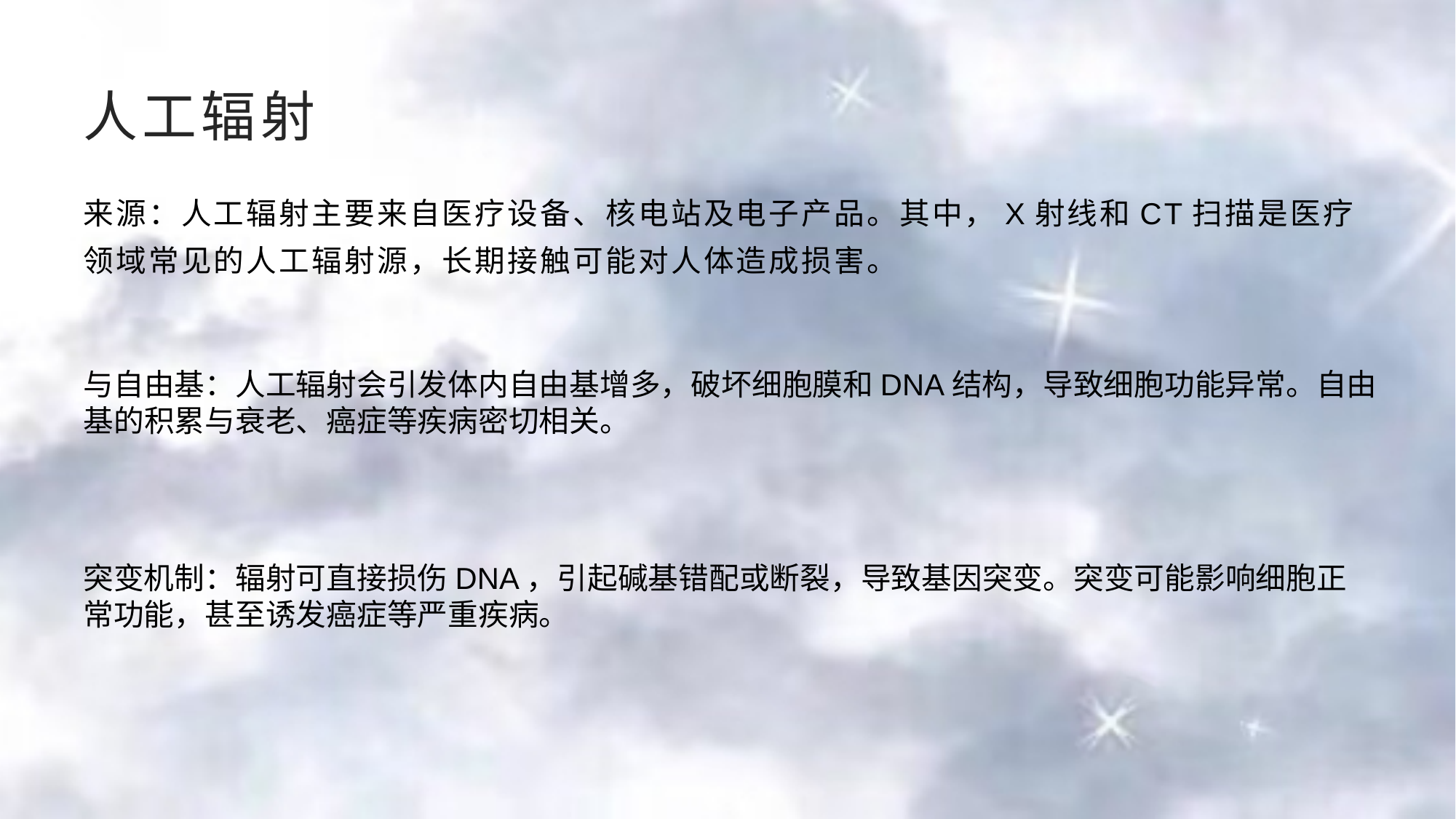

# 人工辐射
来源：人工辐射主要来自医疗设备、核电站及电子产品。其中，X射线和CT扫描是医疗领域常见的人工辐射源，长期接触可能对人体造成损害。
与自由基：人工辐射会引发体内自由基增多，破坏细胞膜和DNA结构，导致细胞功能异常。自由基的积累与衰老、癌症等疾病密切相关。
突变机制：辐射可直接损伤DNA，引起碱基错配或断裂，导致基因突变。突变可能影响细胞正常功能，甚至诱发癌症等严重疾病。